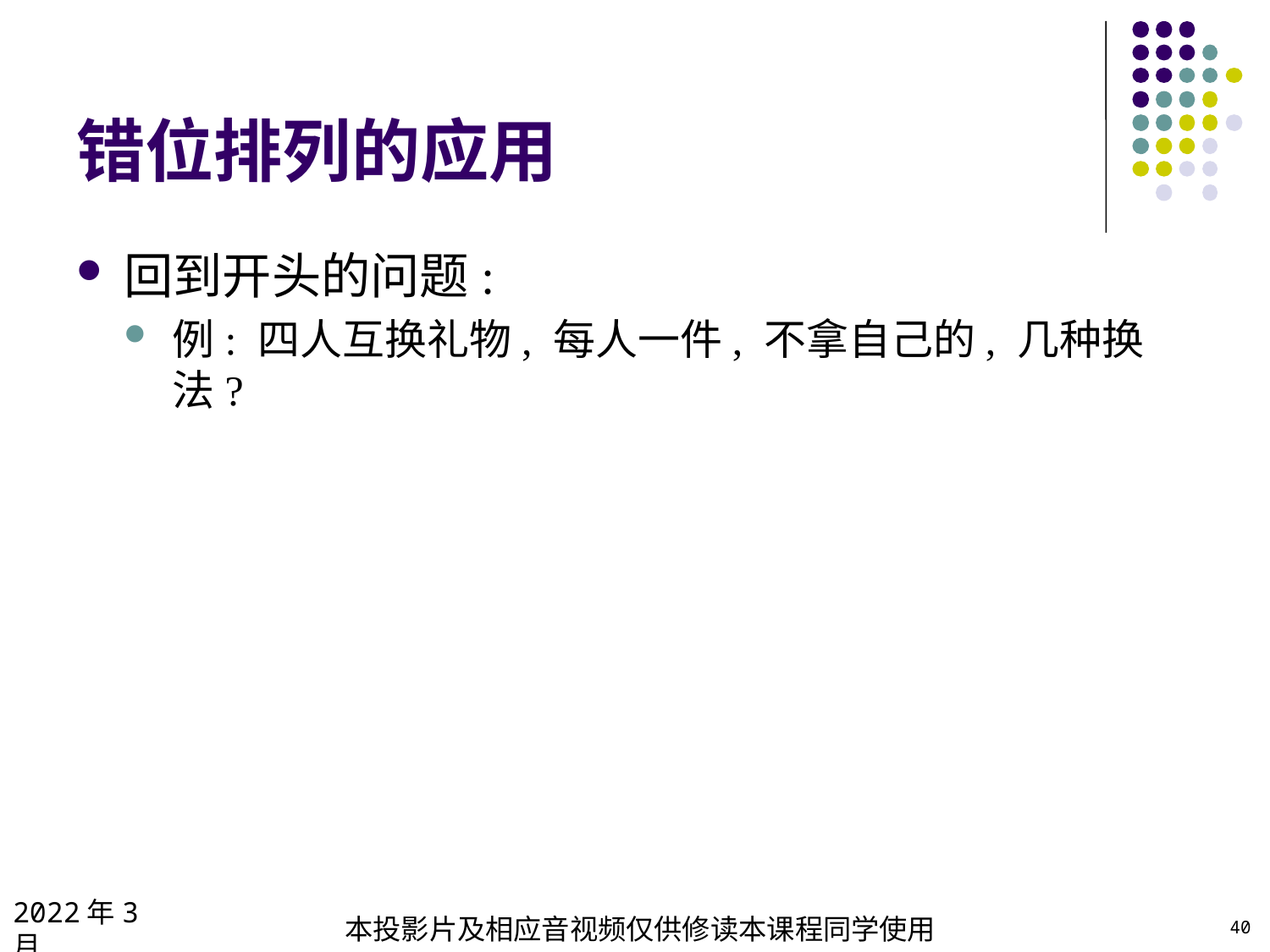

# 错位排列的应用
回到开头的问题:
例: 四人互换礼物, 每人一件, 不拿自己的, 几种换法?

2022年3月
本投影片及相应音视频仅供修读本课程同学使用
40